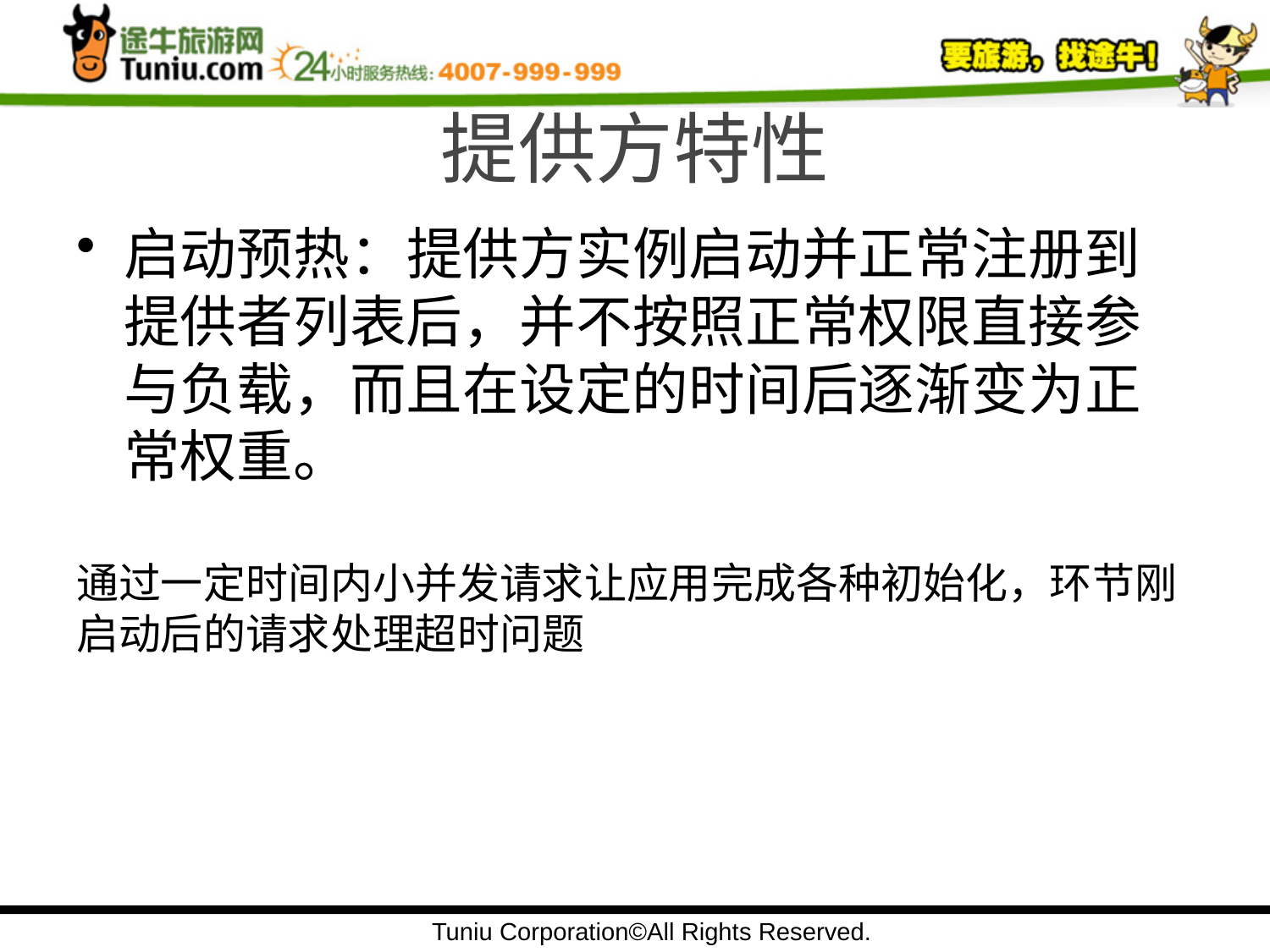

# 提供方特性
启动预热：提供方实例启动并正常注册到提供者列表后，并不按照正常权限直接参与负载，而且在设定的时间后逐渐变为正常权重。

通过一定时间内小并发请求让应用完成各种初始化，环节刚启动后的请求处理超时问题